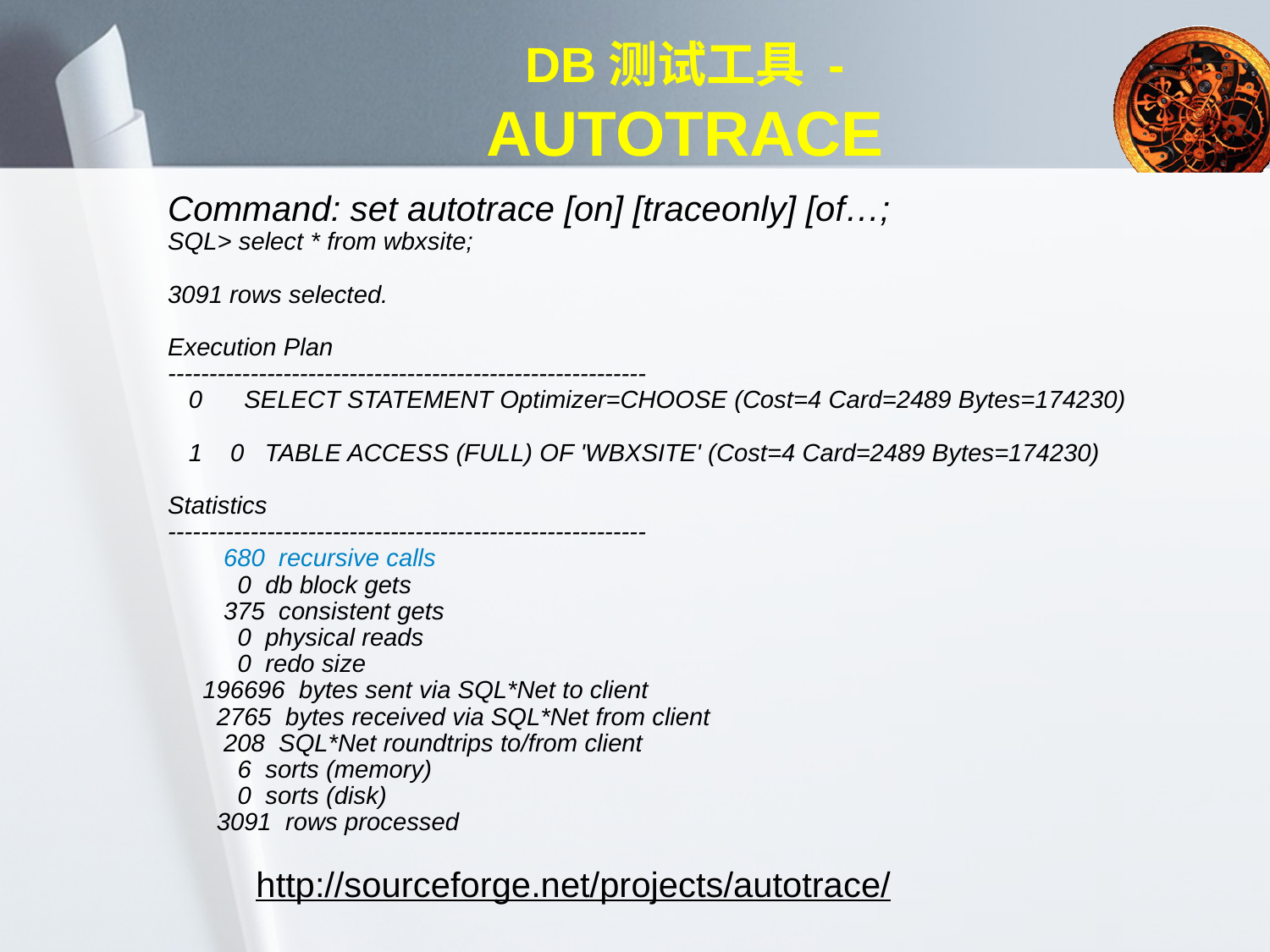

# DB测试工具 -AUTOTRACE
Command: set autotrace [on] [traceonly] [of…;
SQL> select * from wbxsite;

3091 rows selected.

Execution Plan
----------------------------------------------------------
   0      SELECT STATEMENT Optimizer=CHOOSE (Cost=4 Card=2489 Bytes=174230)

   1    0   TABLE ACCESS (FULL) OF 'WBXSITE' (Cost=4 Card=2489 Bytes=174230)

Statistics
----------------------------------------------------------
        680  recursive calls
          0  db block gets
        375  consistent gets
          0  physical reads
          0  redo size
     196696  bytes sent via SQL*Net to client
       2765  bytes received via SQL*Net from client
        208  SQL*Net roundtrips to/from client
          6  sorts (memory)
          0  sorts (disk)
       3091  rows processed

http://sourceforge.net/projects/autotrace/